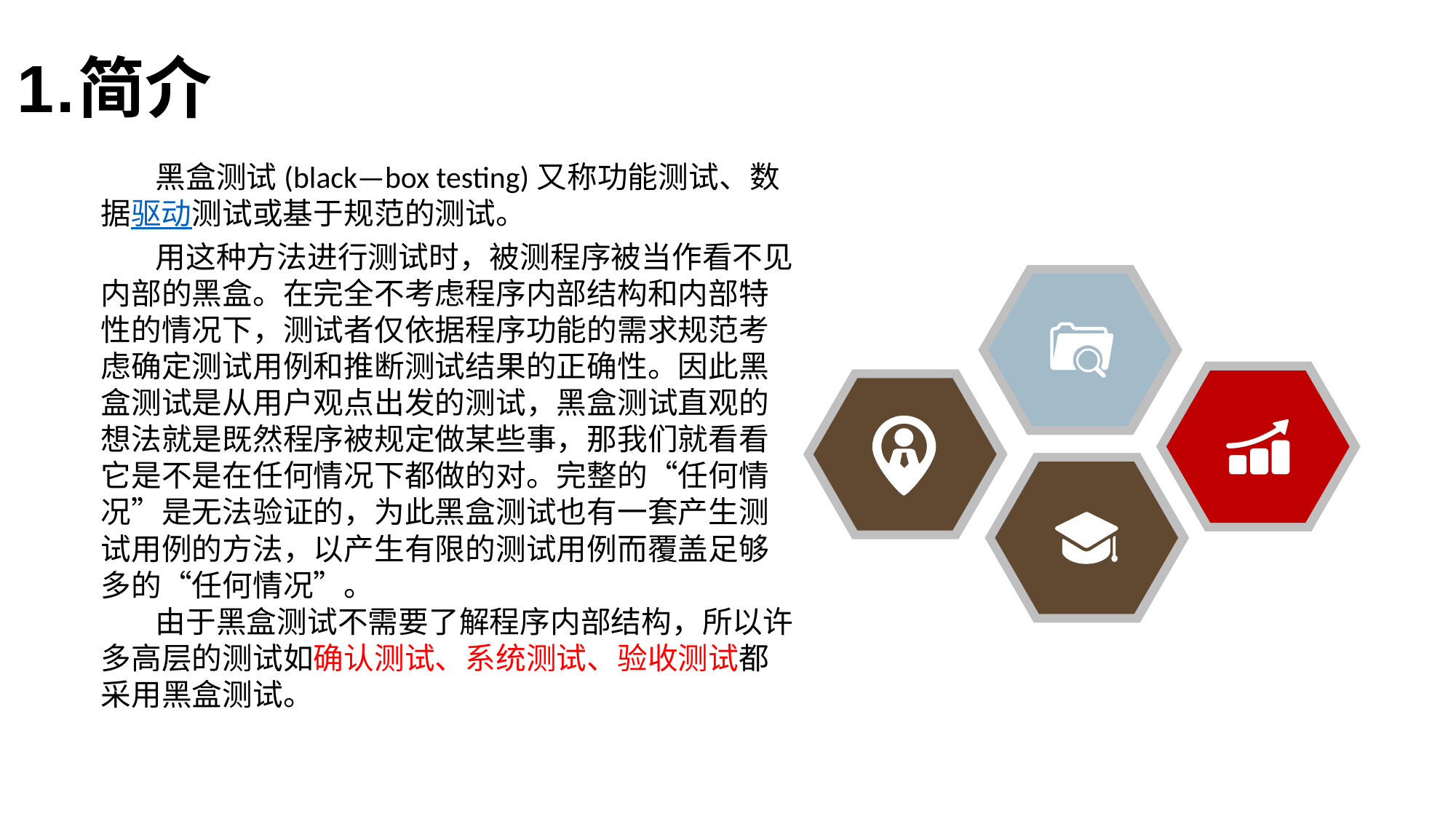

简介
黑盒测试(black—box testing)又称功能测试、数据驱动测试或基于规范的测试。
用这种方法进行测试时，被测程序被当作看不见内部的黑盒。在完全不考虑程序内部结构和内部特性的情况下，测试者仅依据程序功能的需求规范考虑确定测试用例和推断测试结果的正确性。因此黑盒测试是从用户观点出发的测试，黑盒测试直观的想法就是既然程序被规定做某些事，那我们就看看它是不是在任何情况下都做的对。完整的“任何情况”是无法验证的，为此黑盒测试也有一套产生测试用例的方法，以产生有限的测试用例而覆盖足够多的“任何情况”。
由于黑盒测试不需要了解程序内部结构，所以许多高层的测试如确认测试、系统测试、验收测试都采用黑盒测试。